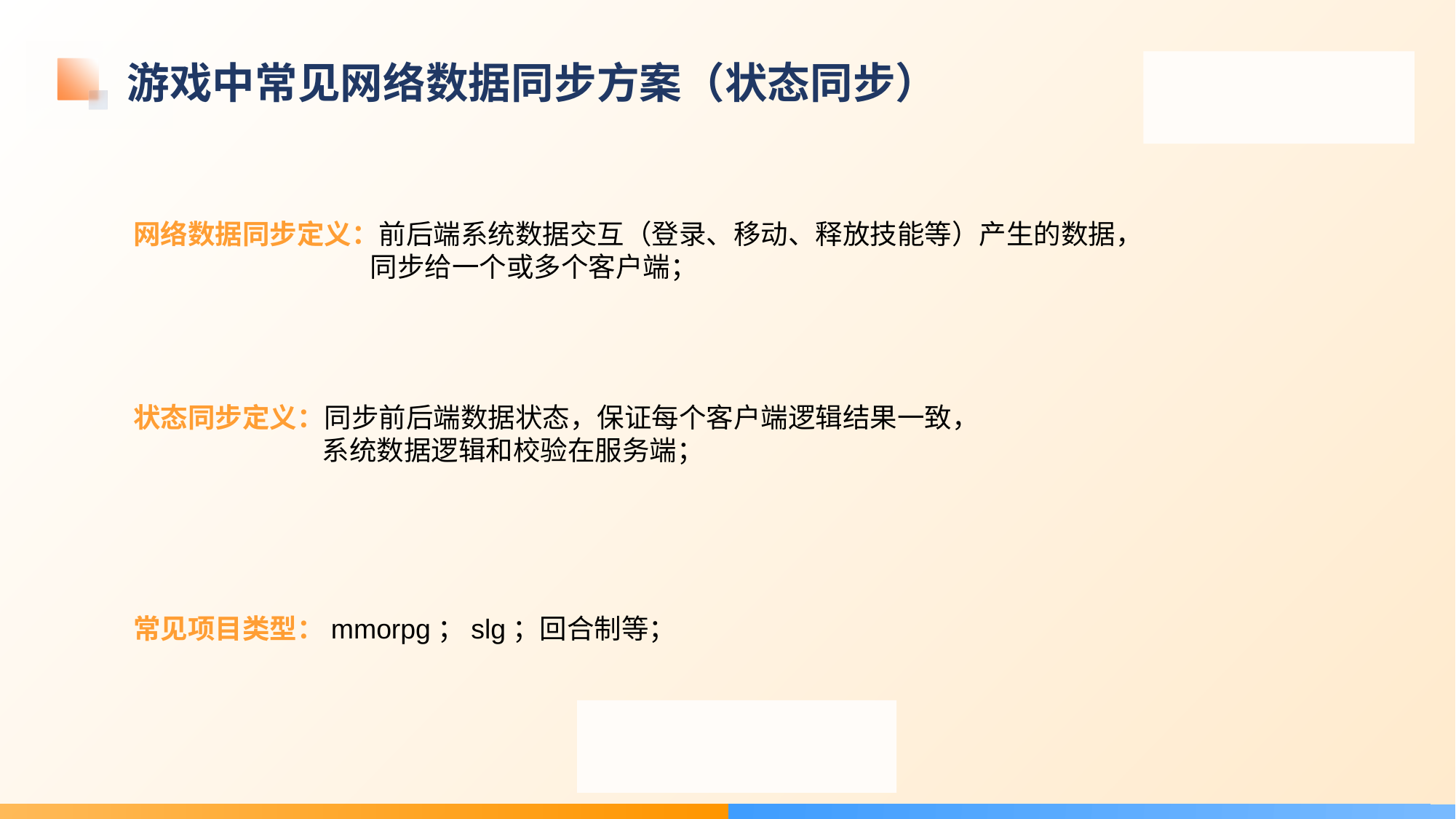

# 游戏中常见网络数据同步方案（状态同步）

网络数据同步定义：前后端系统数据交互（登录、移动、释放技能等）产生的数据，
		   同步给一个或多个客户端；
状态同步定义：同步前后端数据状态，保证每个客户端逻辑结果一致，
   系统数据逻辑和校验在服务端；
常见项目类型：mmorpg；slg；回合制等；